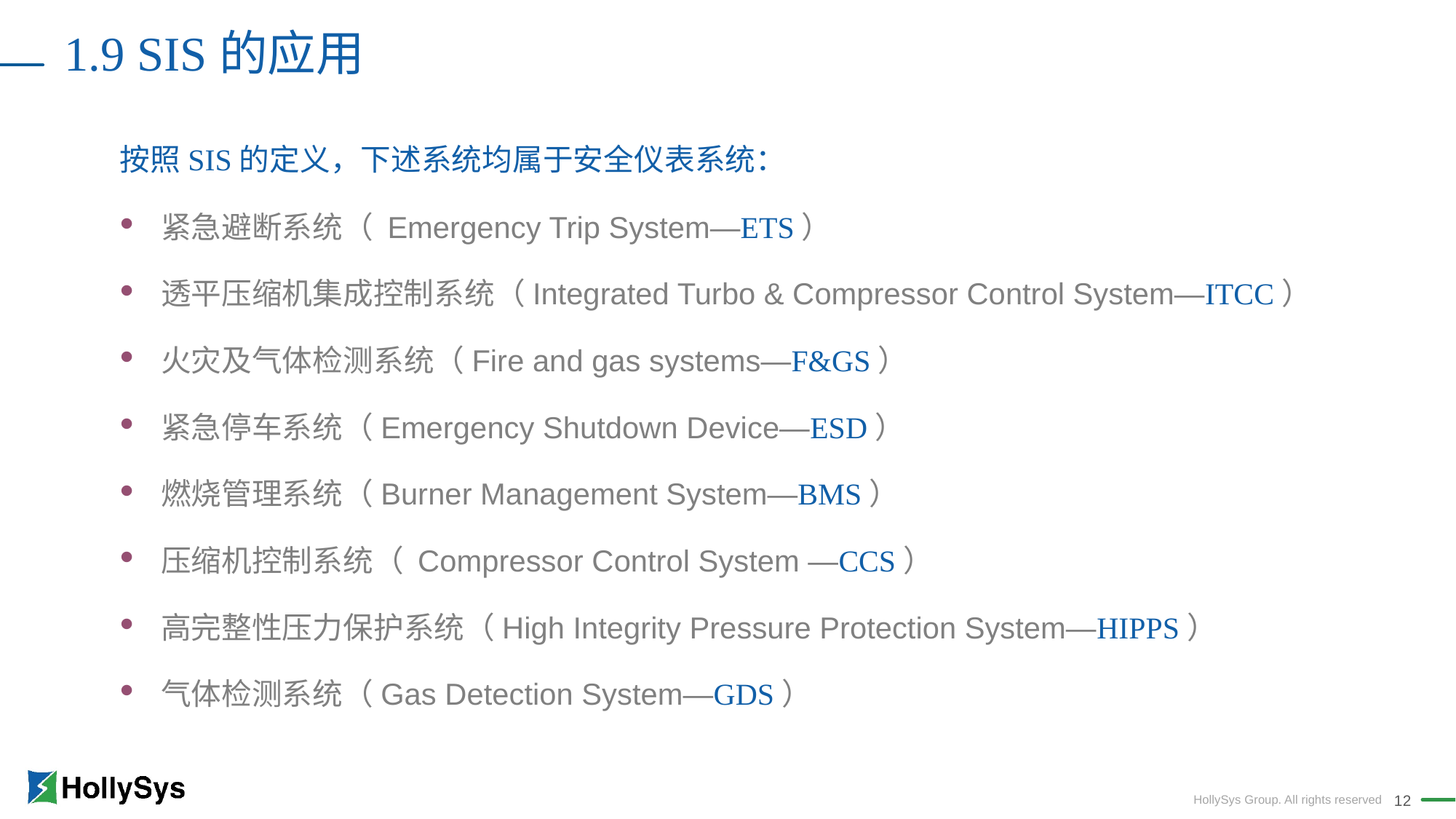

1.9 SIS的应用
按照SIS的定义，下述系统均属于安全仪表系统：
紧急避断系统（ Emergency Trip System—ETS）
透平压缩机集成控制系统（Integrated Turbo & Compressor Control System—ITCC）
火灾及气体检测系统（Fire and gas systems—F&GS）
紧急停车系统（Emergency Shutdown Device—ESD）
燃烧管理系统（Burner Management System—BMS）
压缩机控制系统（ Compressor Control System —CCS）
高完整性压力保护系统（High Integrity Pressure Protection System—HIPPS）
气体检测系统（Gas Detection System—GDS）